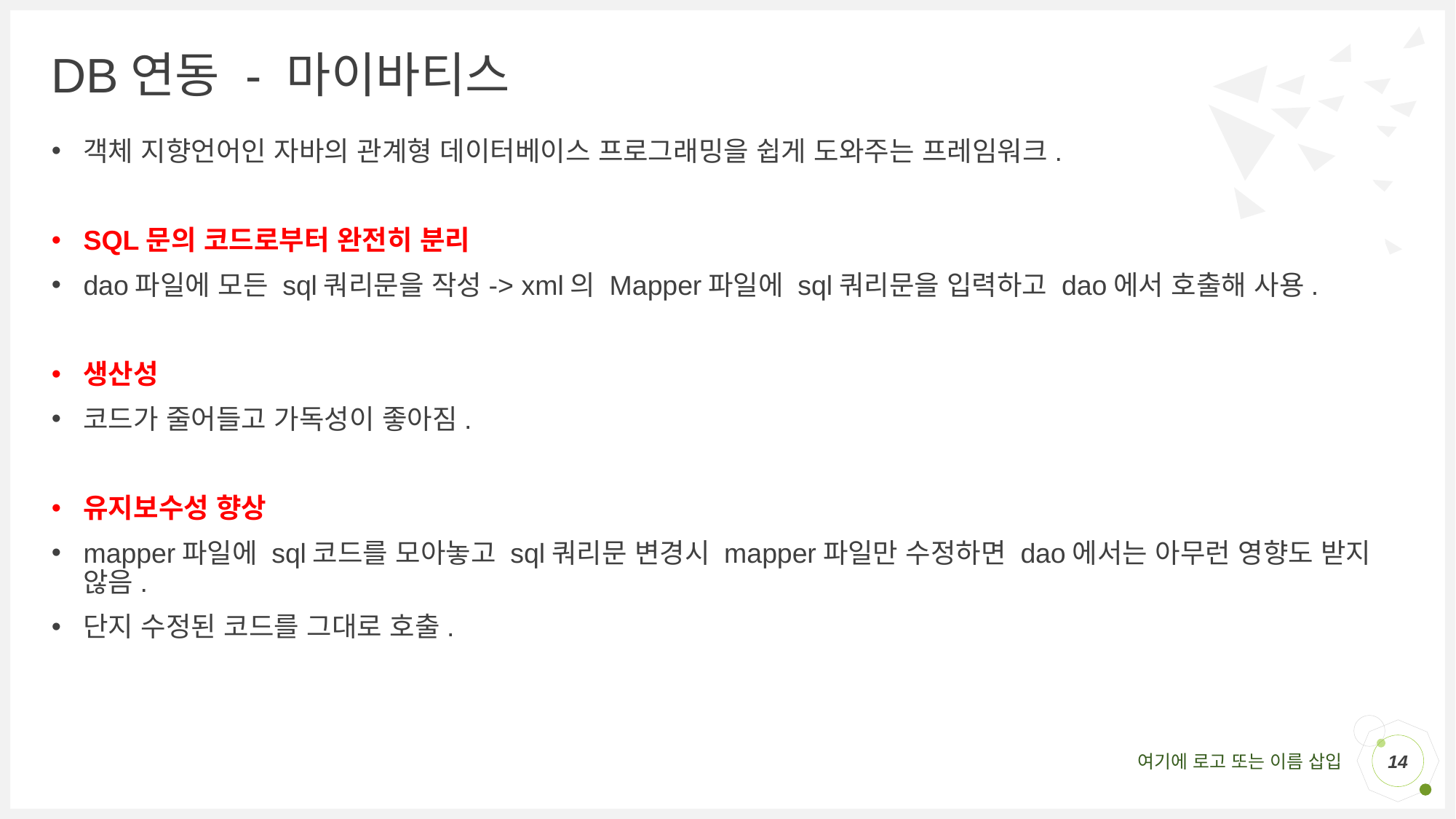

# DB연동 - 마이바티스
객체 지향언어인 자바의 관계형 데이터베이스 프로그래밍을 쉽게 도와주는 프레임워크.

SQL문의 코드로부터 완전히 분리
dao파일에 모든 sql쿼리문을 작성-> xml의 Mapper파일에 sql쿼리문을 입력하고 dao에서 호출해 사용.

생산성
코드가 줄어들고 가독성이 좋아짐.

유지보수성 향상
mapper파일에 sql코드를 모아놓고 sql쿼리문 변경시 mapper파일만 수정하면 dao에서는 아무런 영향도 받지 않음.
단지 수정된 코드를 그대로 호출.

14